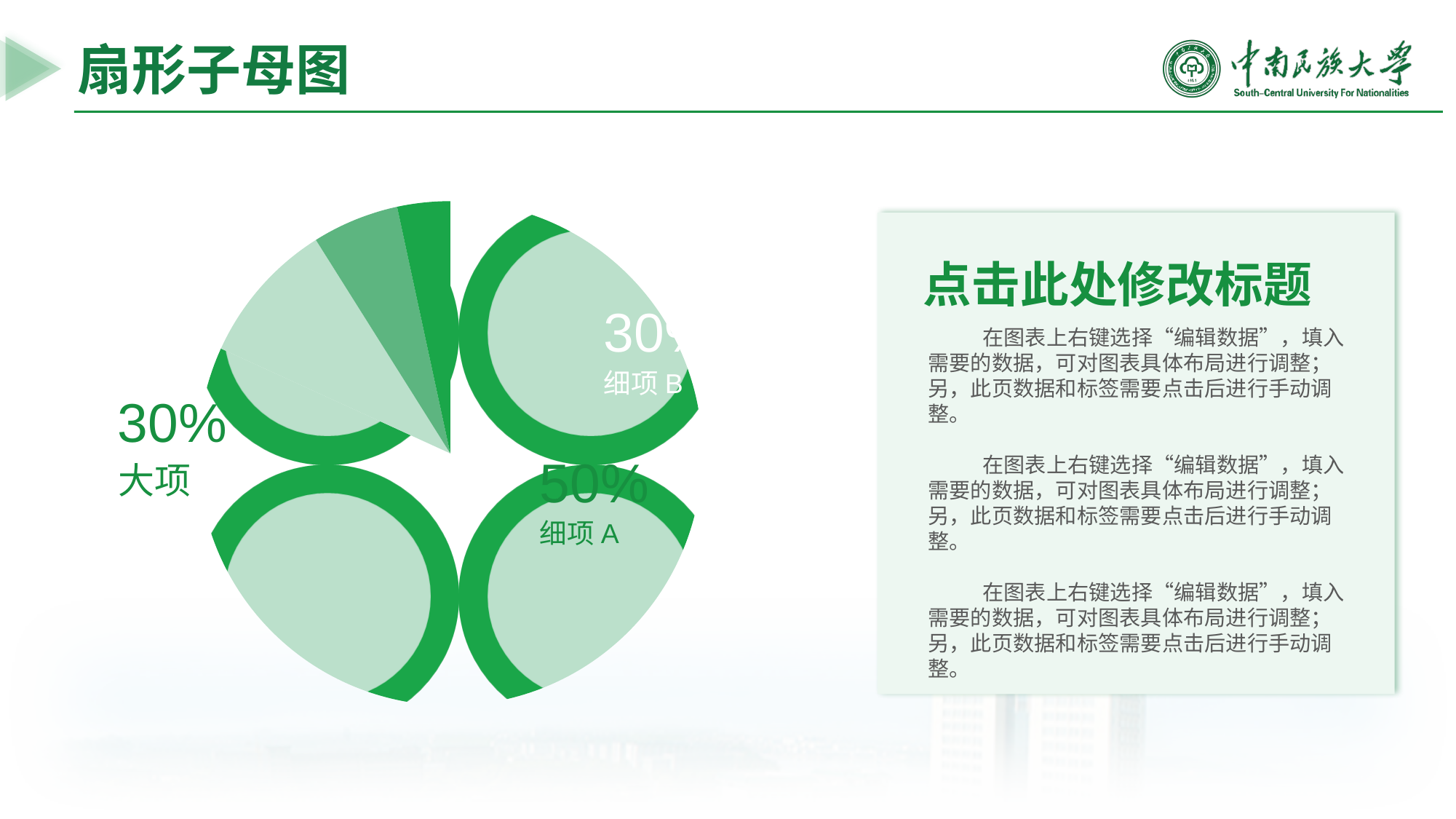

扇形子母图

[unsupported chart]

30%
细项B
30%
20%
50%
大项
细项C
细项A

点击此处修改标题
在图表上右键选择“编辑数据”，填入需要的数据，可对图表具体布局进行调整；另，此页数据和标签需要点击后进行手动调整。

在图表上右键选择“编辑数据”，填入需要的数据，可对图表具体布局进行调整；另，此页数据和标签需要点击后进行手动调整。

在图表上右键选择“编辑数据”，填入需要的数据，可对图表具体布局进行调整；另，此页数据和标签需要点击后进行手动调整。